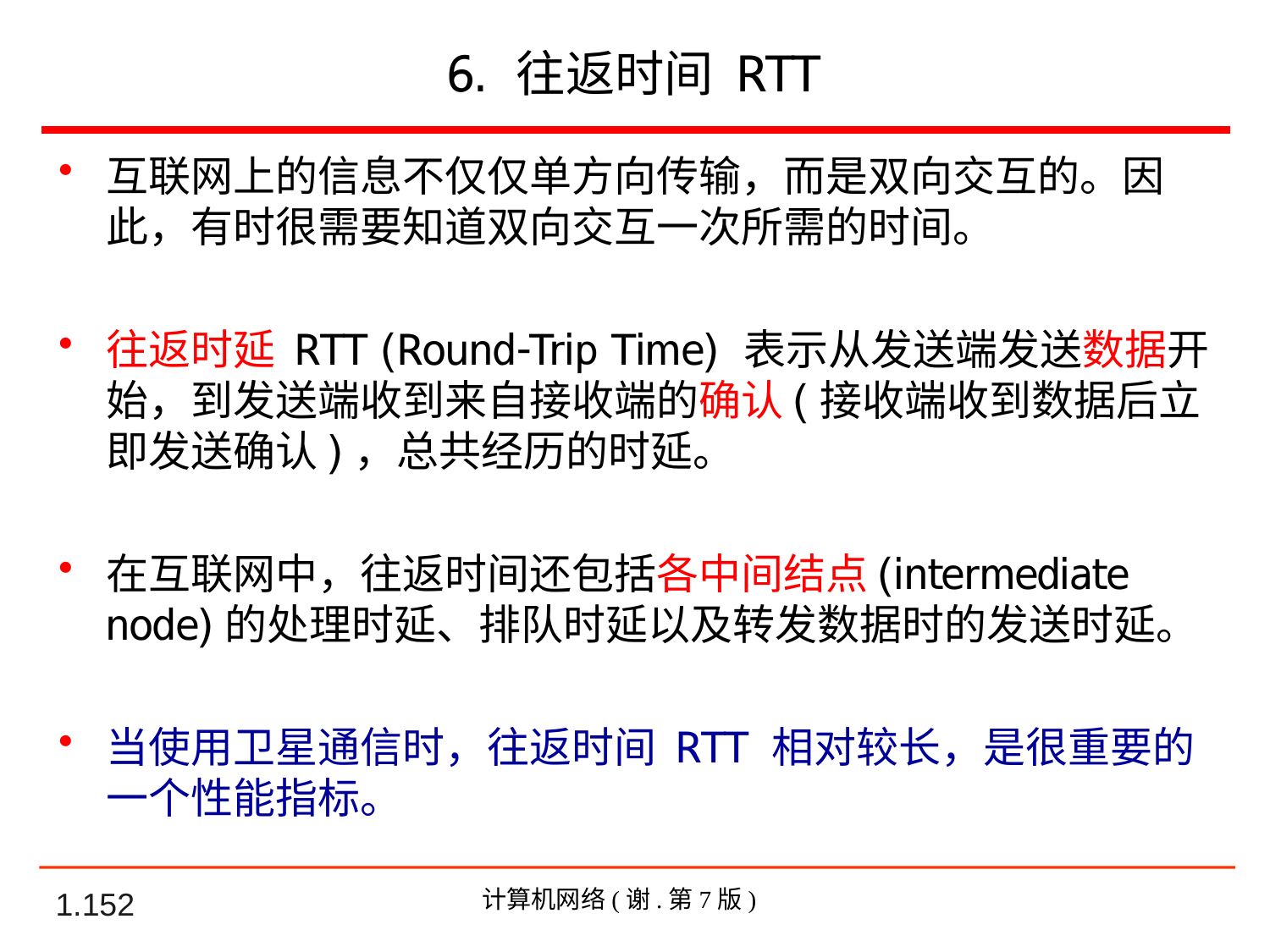

# 6. 往返时间 RTT
互联网上的信息不仅仅单方向传输，而是双向交互的。因此，有时很需要知道双向交互一次所需的时间。

往返时延 RTT (Round-Trip Time) 表示从发送端发送数据开始，到发送端收到来自接收端的确认(接收端收到数据后立即发送确认)，总共经历的时延。

在互联网中，往返时间还包括各中间结点(intermediate node)的处理时延、排队时延以及转发数据时的发送时延。

当使用卫星通信时，往返时间 RTT 相对较长，是很重要的一个性能指标。